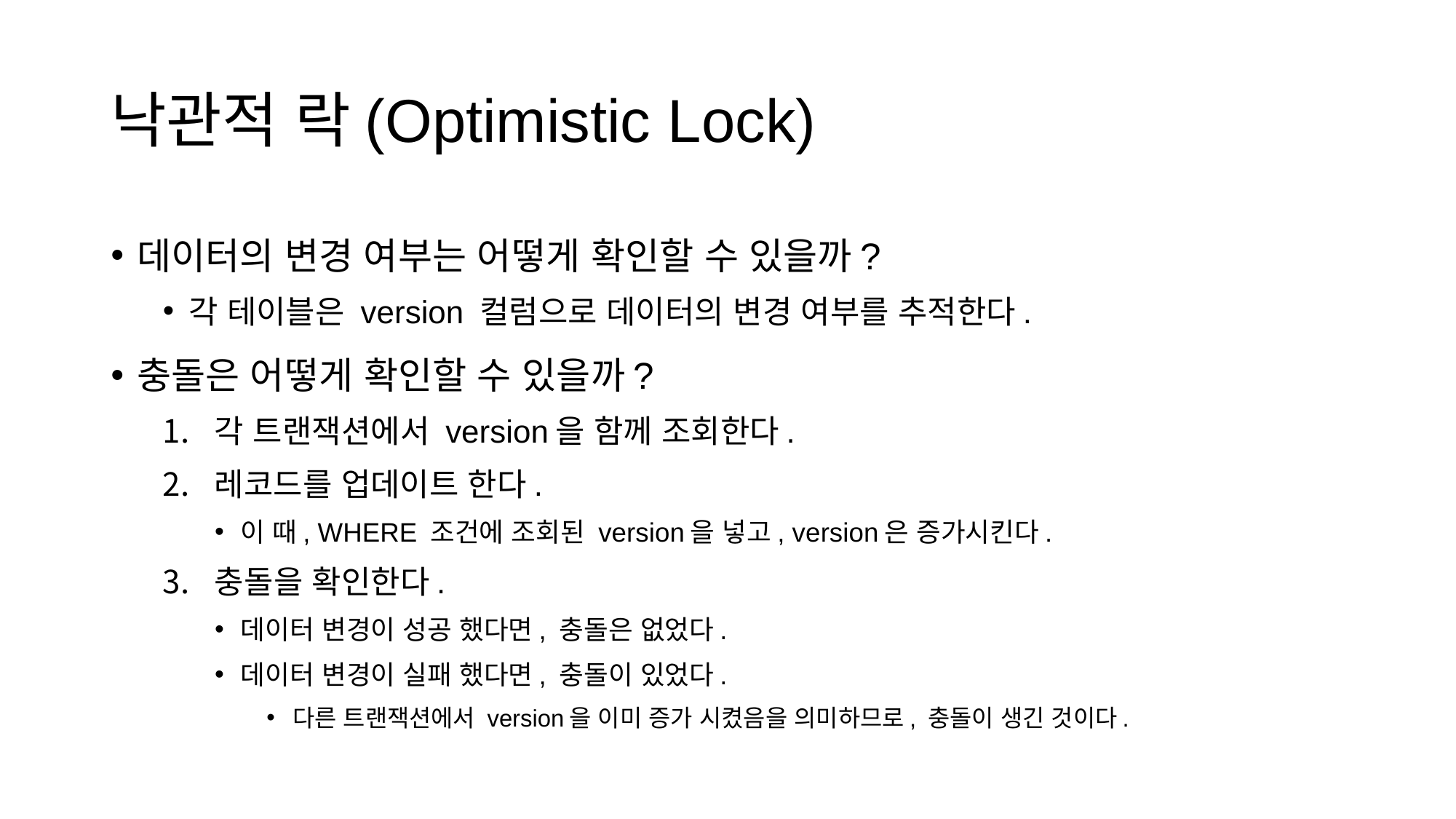

# 낙관적 락(Optimistic Lock)
데이터의 변경 여부는 어떻게 확인할 수 있을까?
각 테이블은 version 컬럼으로 데이터의 변경 여부를 추적한다.
충돌은 어떻게 확인할 수 있을까?
각 트랜잭션에서 version을 함께 조회한다.
레코드를 업데이트 한다.
이 때, WHERE 조건에 조회된 version을 넣고, version은 증가시킨다.
충돌을 확인한다.
데이터 변경이 성공 했다면, 충돌은 없었다.
데이터 변경이 실패 했다면, 충돌이 있었다.
다른 트랜잭션에서 version을 이미 증가 시켰음을 의미하므로, 충돌이 생긴 것이다.